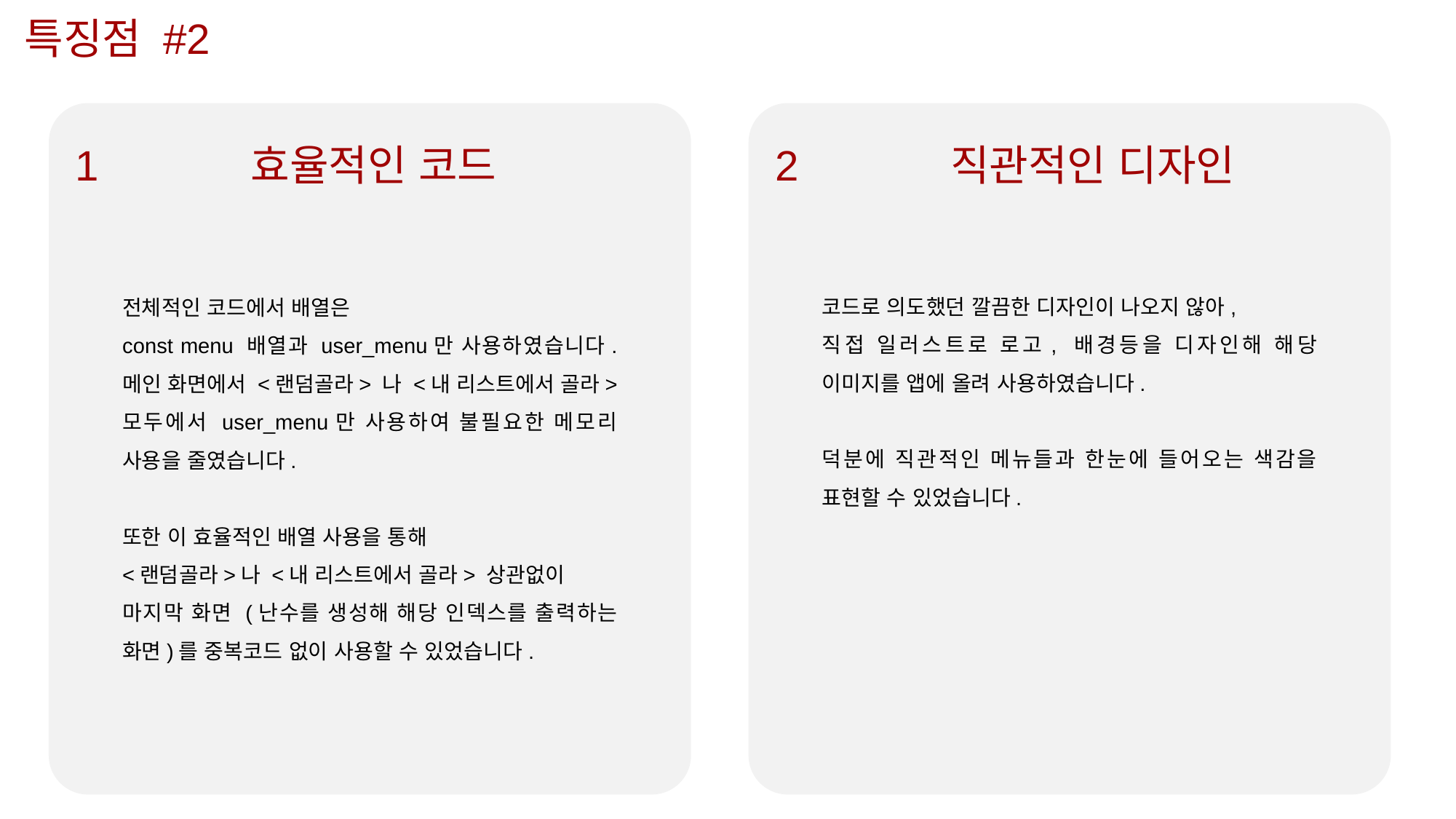

특징점 #2

1
효율적인 코드
2
직관적인 디자인
코드로 의도했던 깔끔한 디자인이 나오지 않아,
직접 일러스트로 로고, 배경등을 디자인해 해당 이미지를 앱에 올려 사용하였습니다.

덕분에 직관적인 메뉴들과 한눈에 들어오는 색감을 표현할 수 있었습니다.
전체적인 코드에서 배열은
const menu 배열과 user_menu만 사용하였습니다. 메인 화면에서 <랜덤골라> 나 <내 리스트에서 골라> 모두에서 user_menu만 사용하여 불필요한 메모리 사용을 줄였습니다.

또한 이 효율적인 배열 사용을 통해
<랜덤골라>나 <내 리스트에서 골라> 상관없이
마지막 화면 (난수를 생성해 해당 인덱스를 출력하는 화면)를 중복코드 없이 사용할 수 있었습니다.